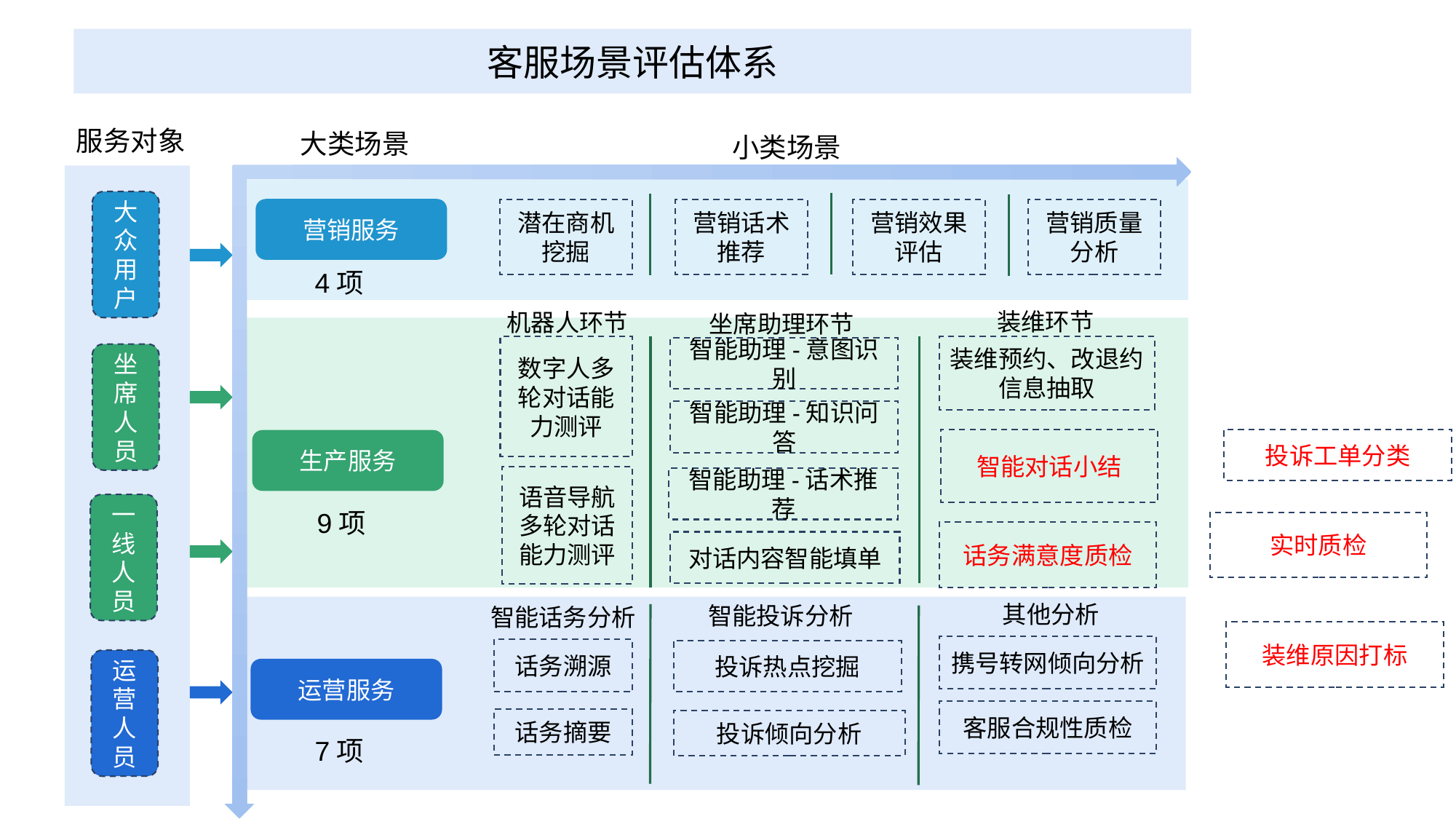

客服场景评估体系
服务对象
大类场景
小类场景

大众用户
坐席人员
一线人员
运营人员

营销服务
营销质量分析
营销效果评估
营销话术推荐
潜在商机挖掘

4项

装维环节
机器人环节
坐席助理环节

数字人多轮对话能力测评
装维预约、改退约信息抽取
智能助理-意图识别

智能助理-知识问答
智能对话小结
投诉工单分类
生产服务
语音导航多轮对话能力测评
智能助理-话术推荐
9项
实时质检
话务满意度质检
对话内容智能填单

其他分析
智能投诉分析
智能话务分析

装维原因打标
携号转网倾向分析
话务溯源
投诉热点挖掘
运营服务

客服合规性质检
话务摘要
投诉倾向分析
7项